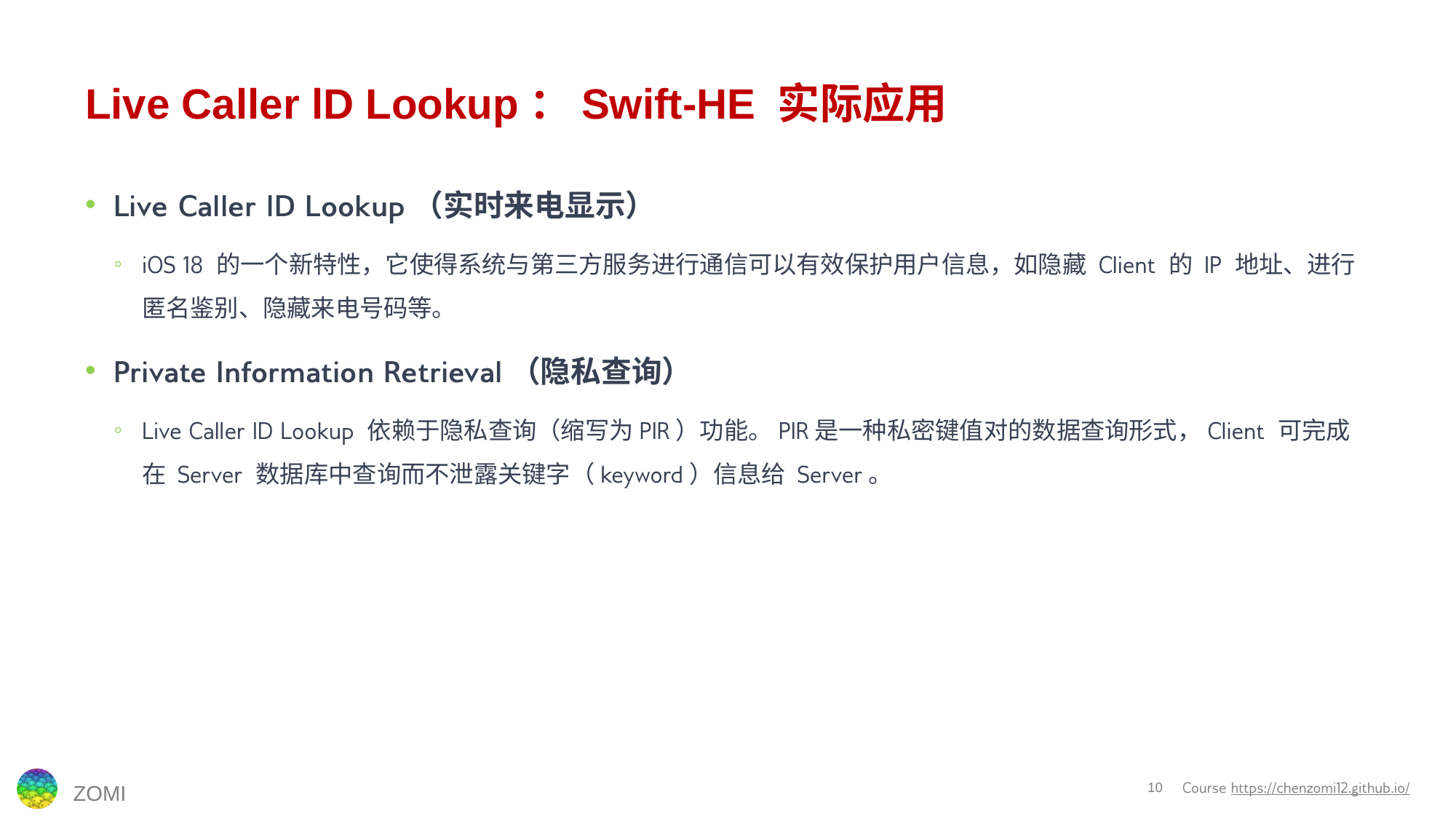

# Live Caller lD Lookup：Swift-HE 实际应用
Live Caller lD Lookup（实时来电显示）
iOS 18 的一个新特性，它使得系统与第三方服务进行通信可以有效保护用户信息，如隐藏 Client 的 IP 地址、进行匿名鉴别、隐藏来电号码等。
Private Information Retrieval（隐私查询）
Live Caller lD Lookup 依赖于隐私查询（缩写为PIR）功能。PIR是一种私密键值对的数据查询形式，Client 可完成在 Server 数据库中查询而不泄露关键字（keyword）信息给 Server。